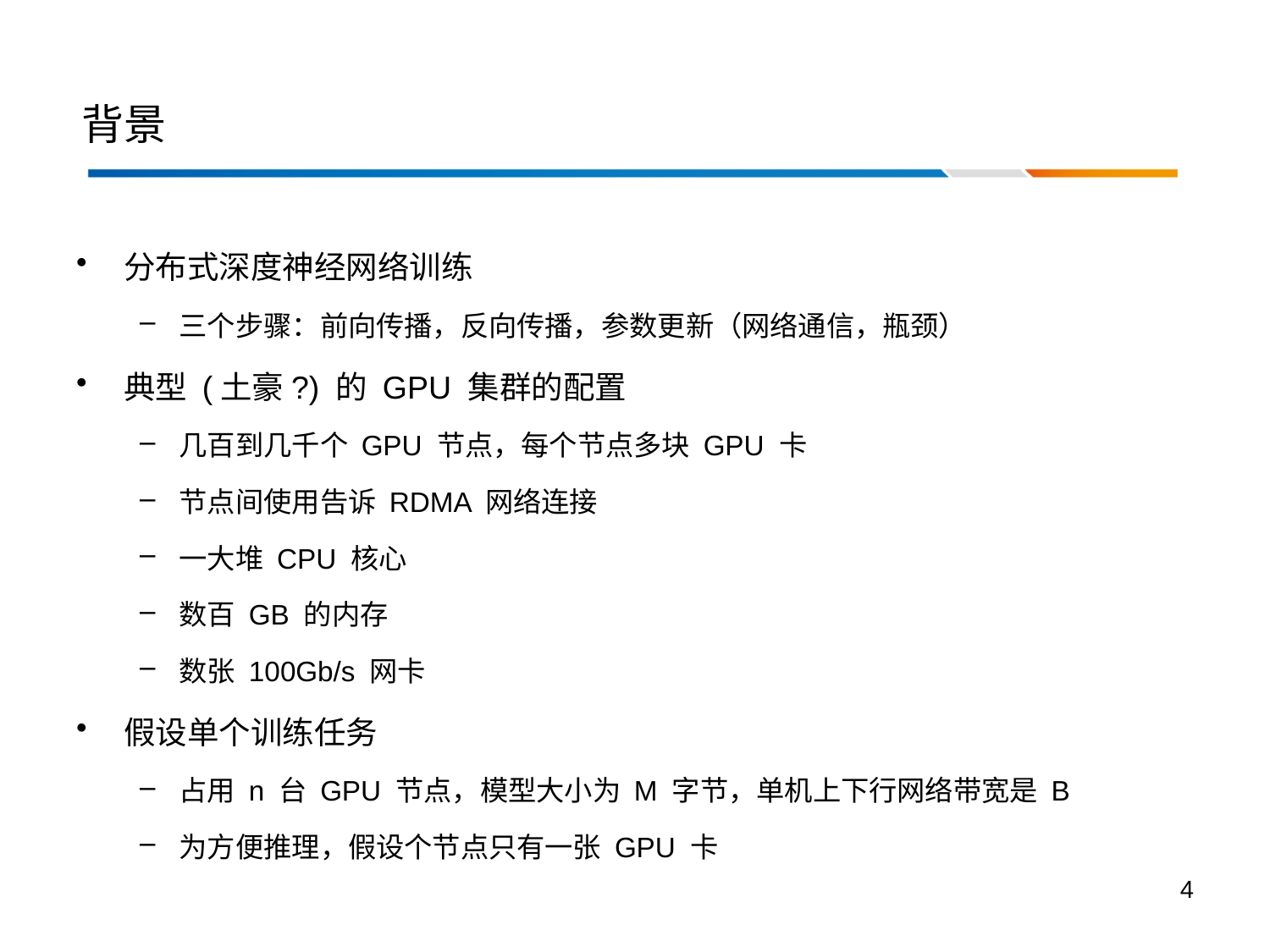

# 背景
分布式深度神经网络训练
三个步骤：前向传播，反向传播，参数更新（网络通信，瓶颈）
典型 (土豪?) 的 GPU 集群的配置
几百到几千个 GPU 节点，每个节点多块 GPU 卡
节点间使用告诉 RDMA 网络连接
一大堆 CPU 核心
数百 GB 的内存
数张 100Gb/s 网卡
假设单个训练任务
占用 n 台 GPU 节点，模型大小为 M 字节，单机上下行网络带宽是 B
为方便推理，假设个节点只有一张 GPU 卡
4